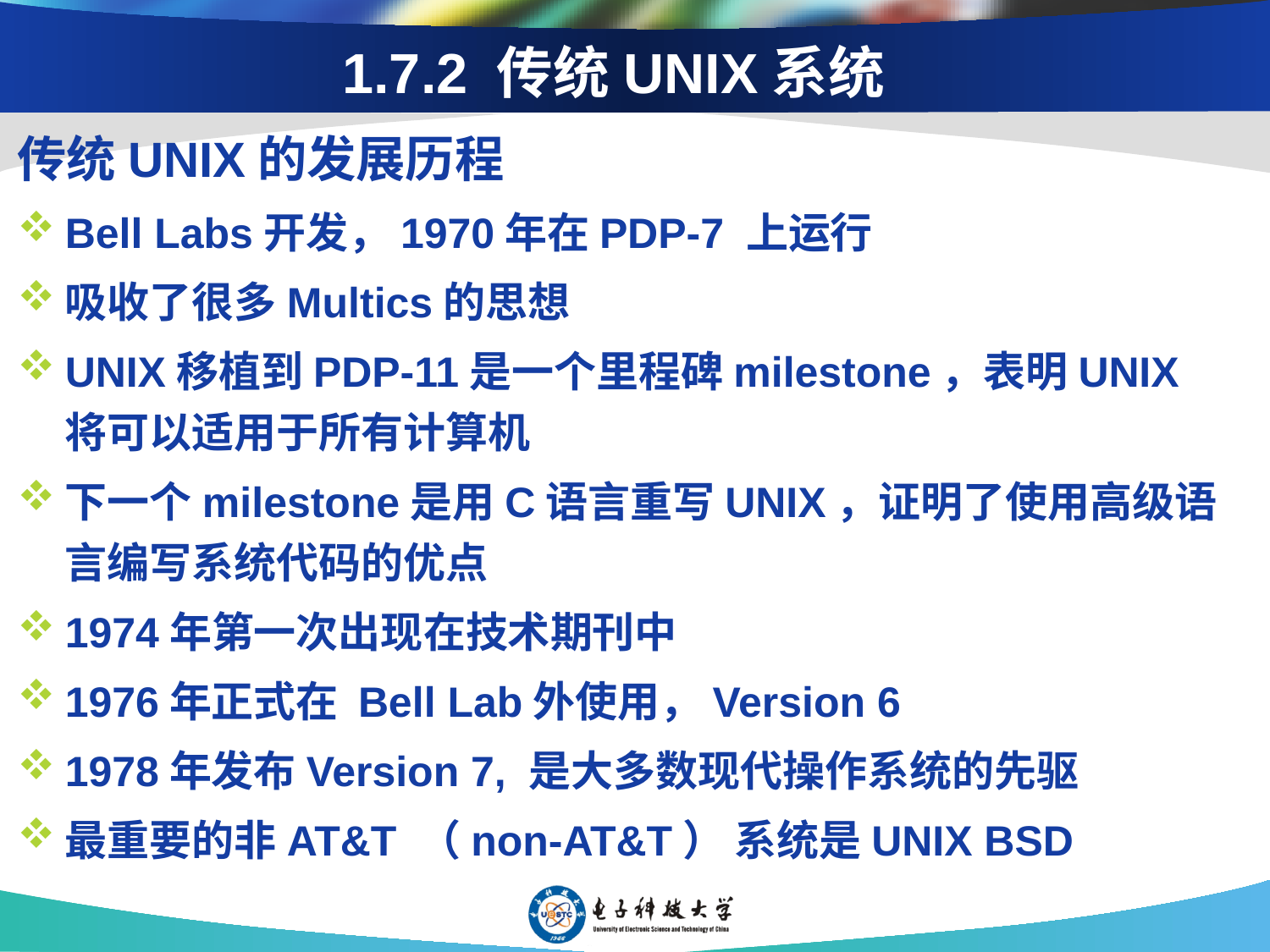

# 1.7.2 传统UNIX系统
传统UNIX的发展历程
Bell Labs开发，1970年在PDP-7 上运行
吸收了很多Multics的思想
UNIX移植到PDP-11是一个里程碑milestone，表明UNIX将可以适用于所有计算机
下一个milestone是用C语言重写UNIX，证明了使用高级语言编写系统代码的优点
1974年第一次出现在技术期刊中
1976年正式在 Bell Lab外使用，Version 6
1978年发布Version 7, 是大多数现代操作系统的先驱
最重要的非AT&T （non-AT&T） 系统是UNIX BSD